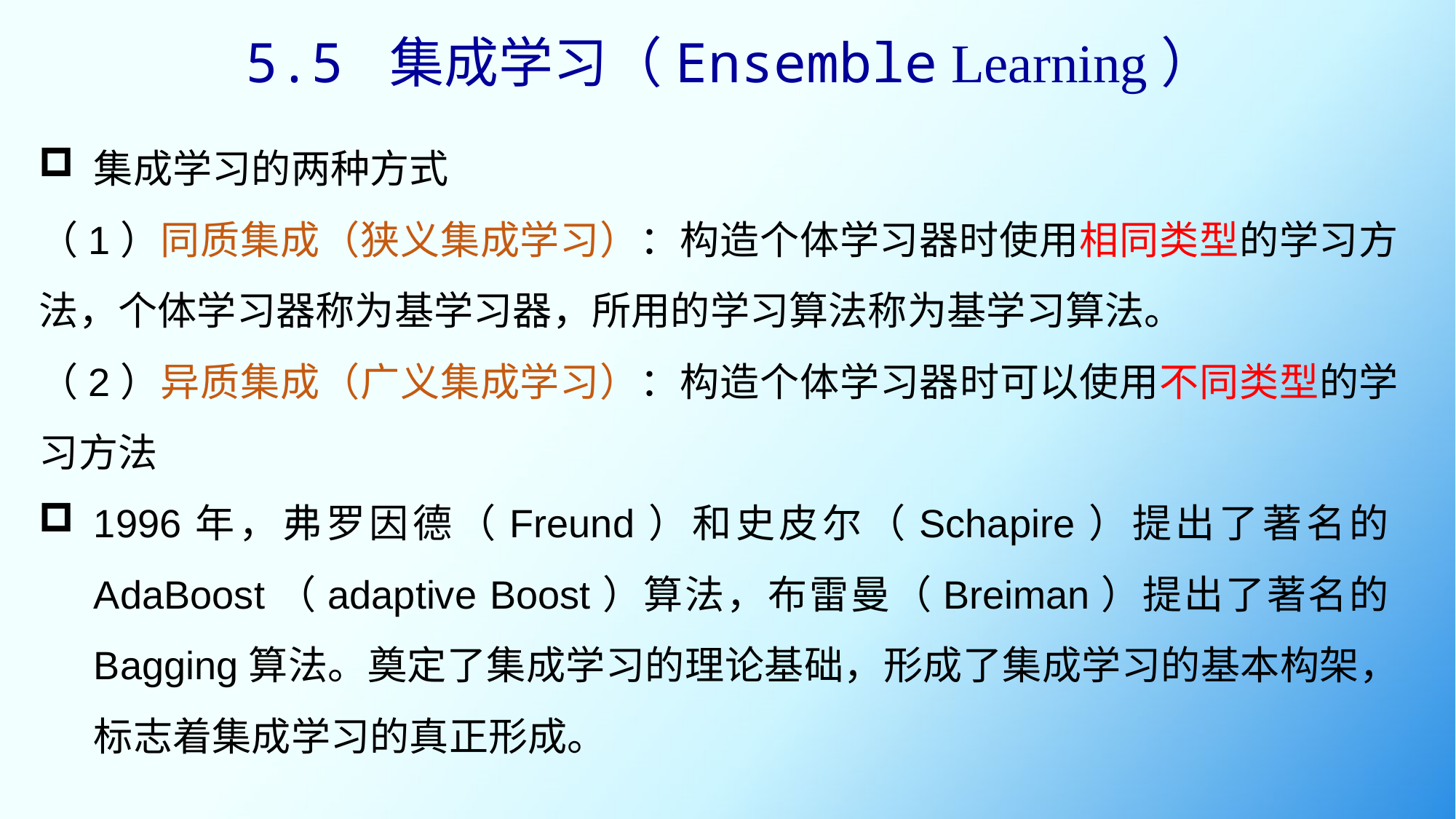

5.5 集成学习（Ensemble Learning）
集成学习的两种方式
（1）同质集成（狭义集成学习）：构造个体学习器时使用相同类型的学习方法，个体学习器称为基学习器，所用的学习算法称为基学习算法。
（2）异质集成（广义集成学习）：构造个体学习器时可以使用不同类型的学习方法
1996年，弗罗因德（Freund）和史皮尔（Schapire）提出了著名的AdaBoost（adaptive Boost）算法，布雷曼（Breiman）提出了著名的Bagging算法。奠定了集成学习的理论基础，形成了集成学习的基本构架，标志着集成学习的真正形成。